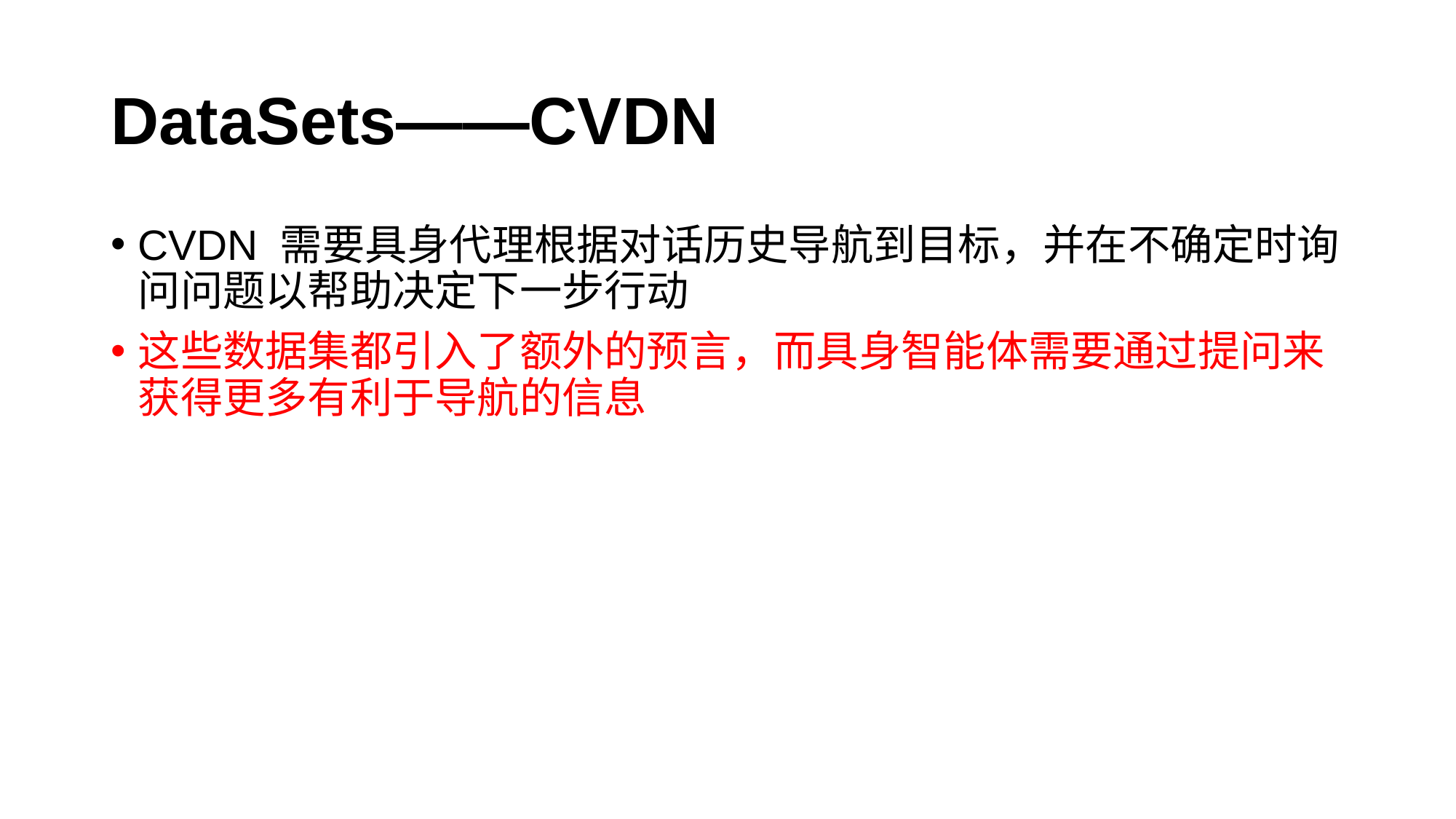

# DataSets——CVDN
CVDN 需要具身代理根据对话历史导航到目标，并在不确定时询问问题以帮助决定下一步行动
这些数据集都引入了额外的预言，而具身智能体需要通过提问来获得更多有利于导航的信息